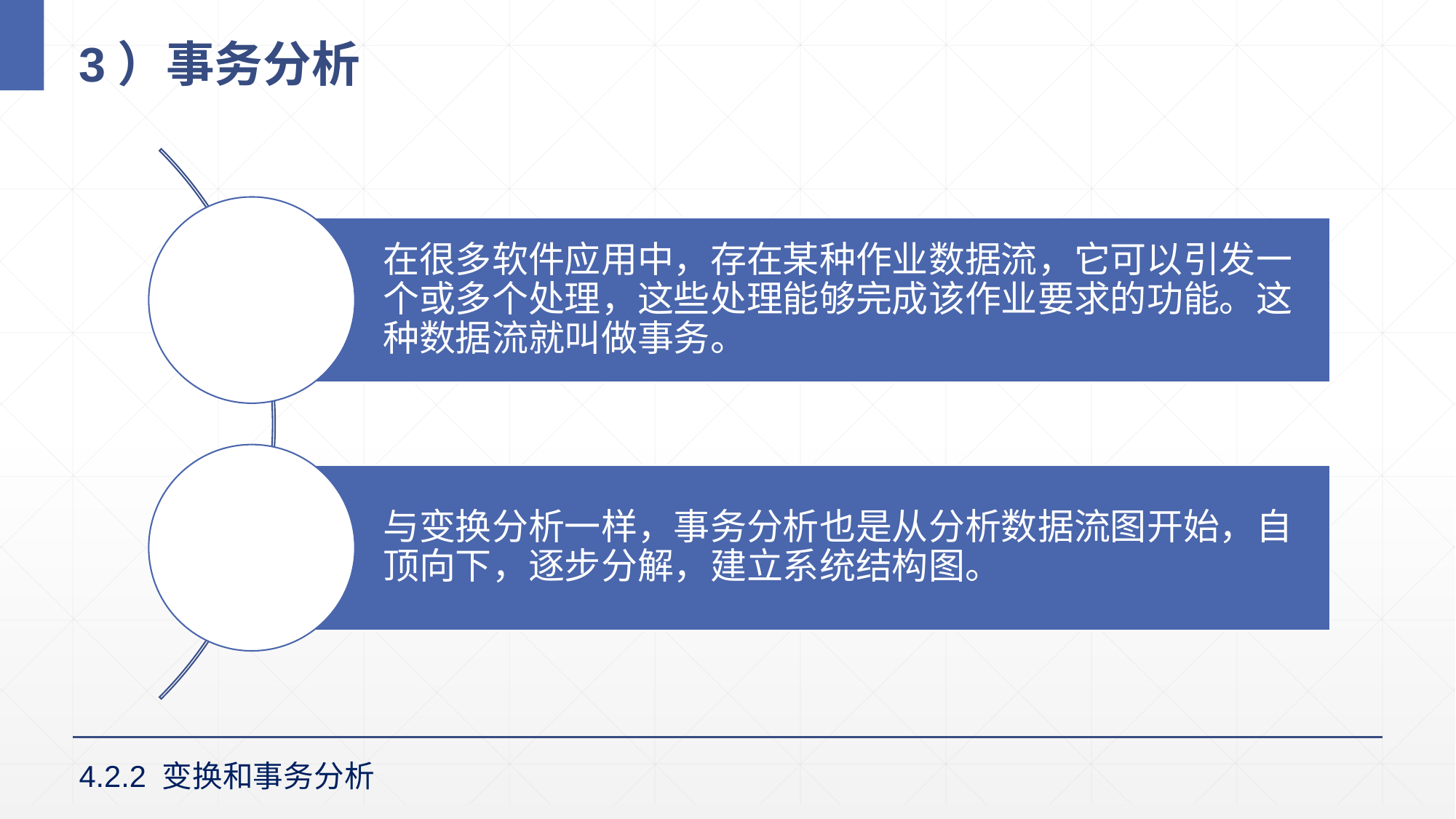

# 3）事务分析
在很多软件应用中，存在某种作业数据流，它可以引发一个或多个处理，这些处理能够完成该作业要求的功能。这种数据流就叫做事务。
与变换分析一样，事务分析也是从分析数据流图开始，自顶向下，逐步分解，建立系统结构图。
4.2.2 变换和事务分析